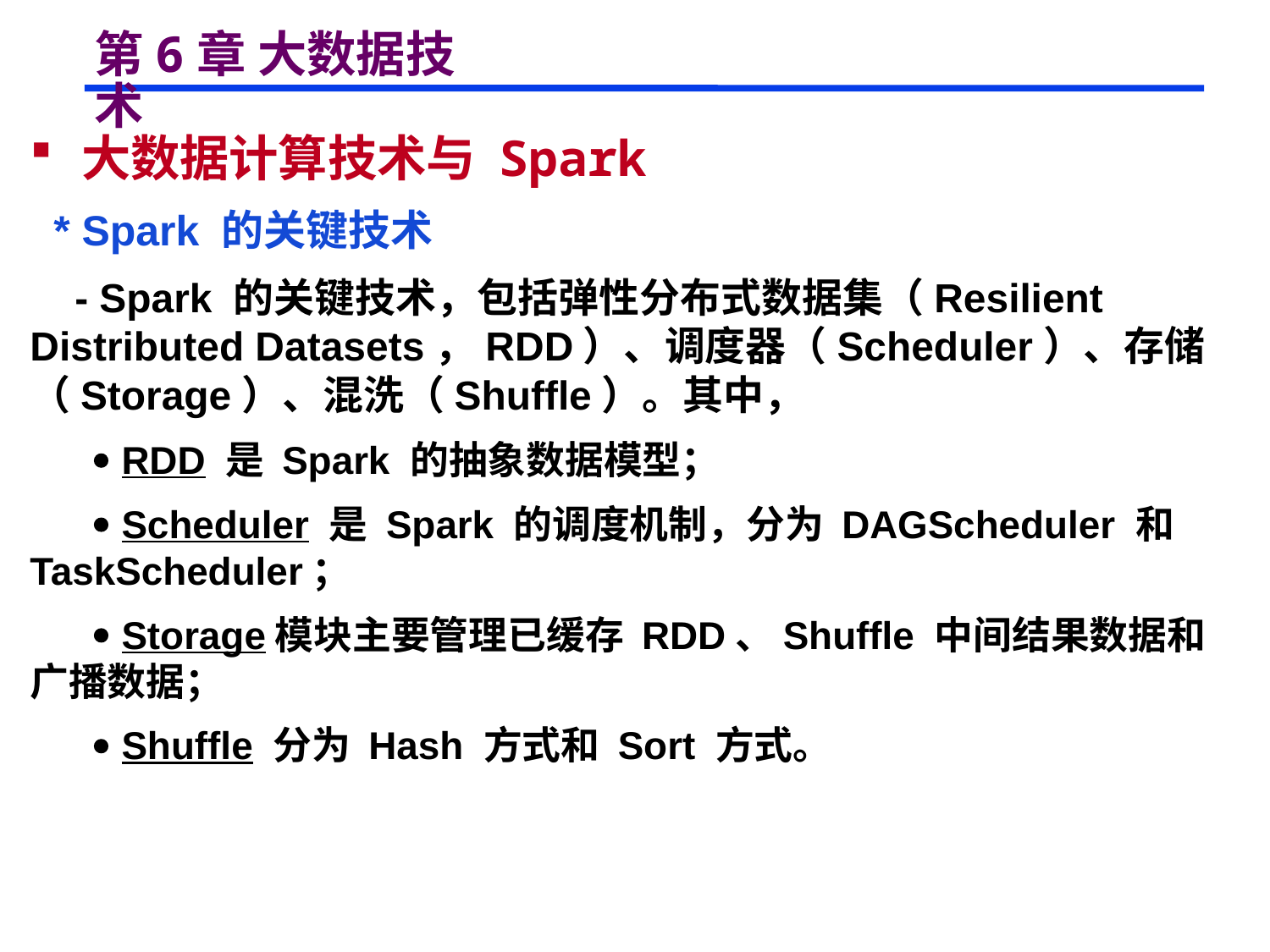

# 第6章 大数据技术
 大数据计算技术与 Spark
  * Spark 的关键技术
    - Spark 的关键技术，包括弹性分布式数据集（Resilient Distributed Datasets，RDD）、调度器（Scheduler）、存储（Storage）、混洗（Shuffle）。其中，
      • RDD 是 Spark 的抽象数据模型；
      • Scheduler 是 Spark 的调度机制，分为 DAGScheduler 和 TaskScheduler；
      • Storage模块主要管理已缓存 RDD、Shuffle 中间结果数据和广播数据；
      • Shuffle 分为 Hash 方式和 Sort 方式。